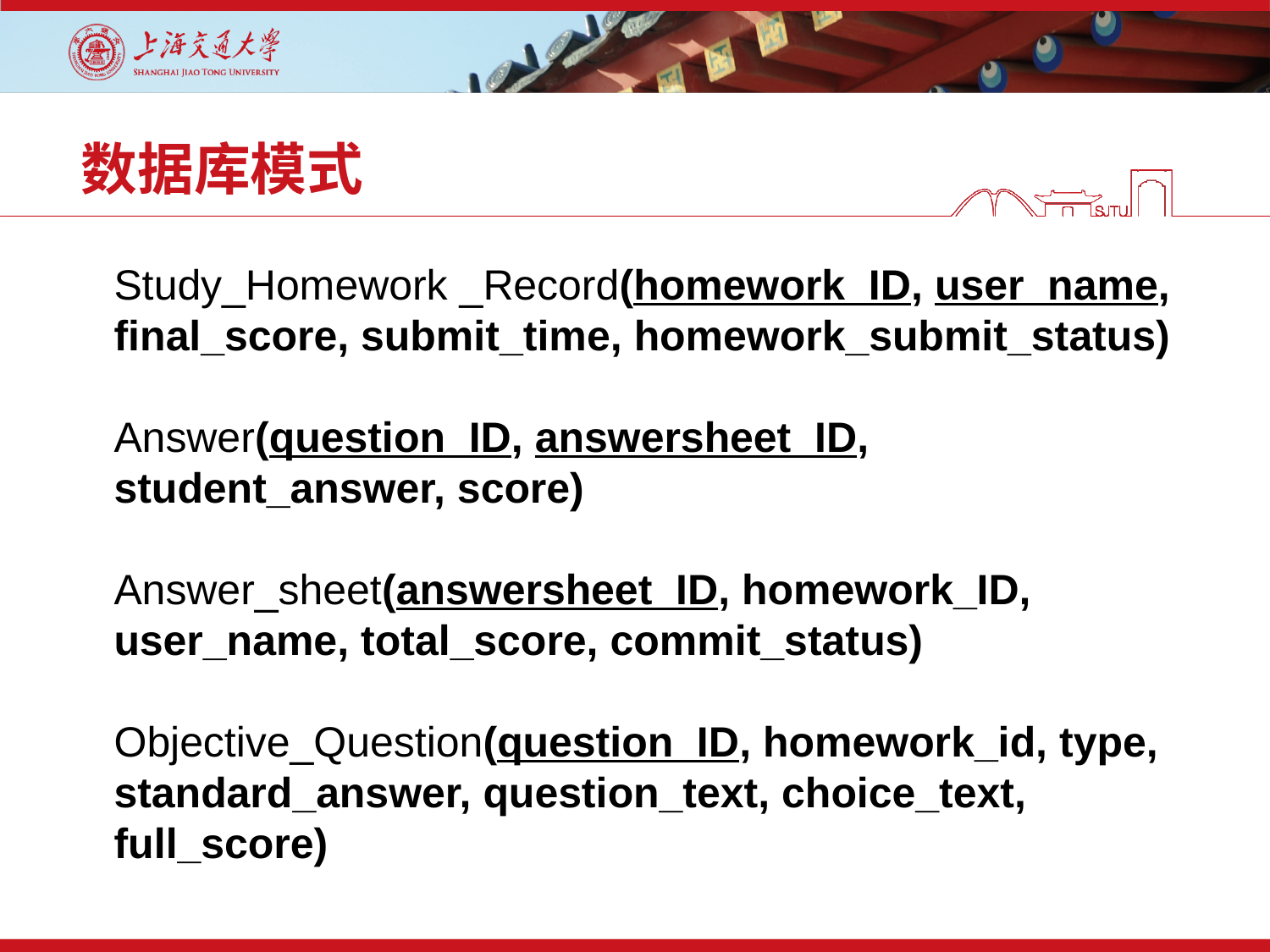

# 数据库模式
Study_Homework _Record(homework_ID, user_name, final_score, submit_time, homework_submit_status)

Answer(question_ID, answersheet_ID, student_answer, score)

Answer_sheet(answersheet_ID, homework_ID, user_name, total_score, commit_status)

Objective_Question(question_ID, homework_id, type, standard_answer, question_text, choice_text, full_score)